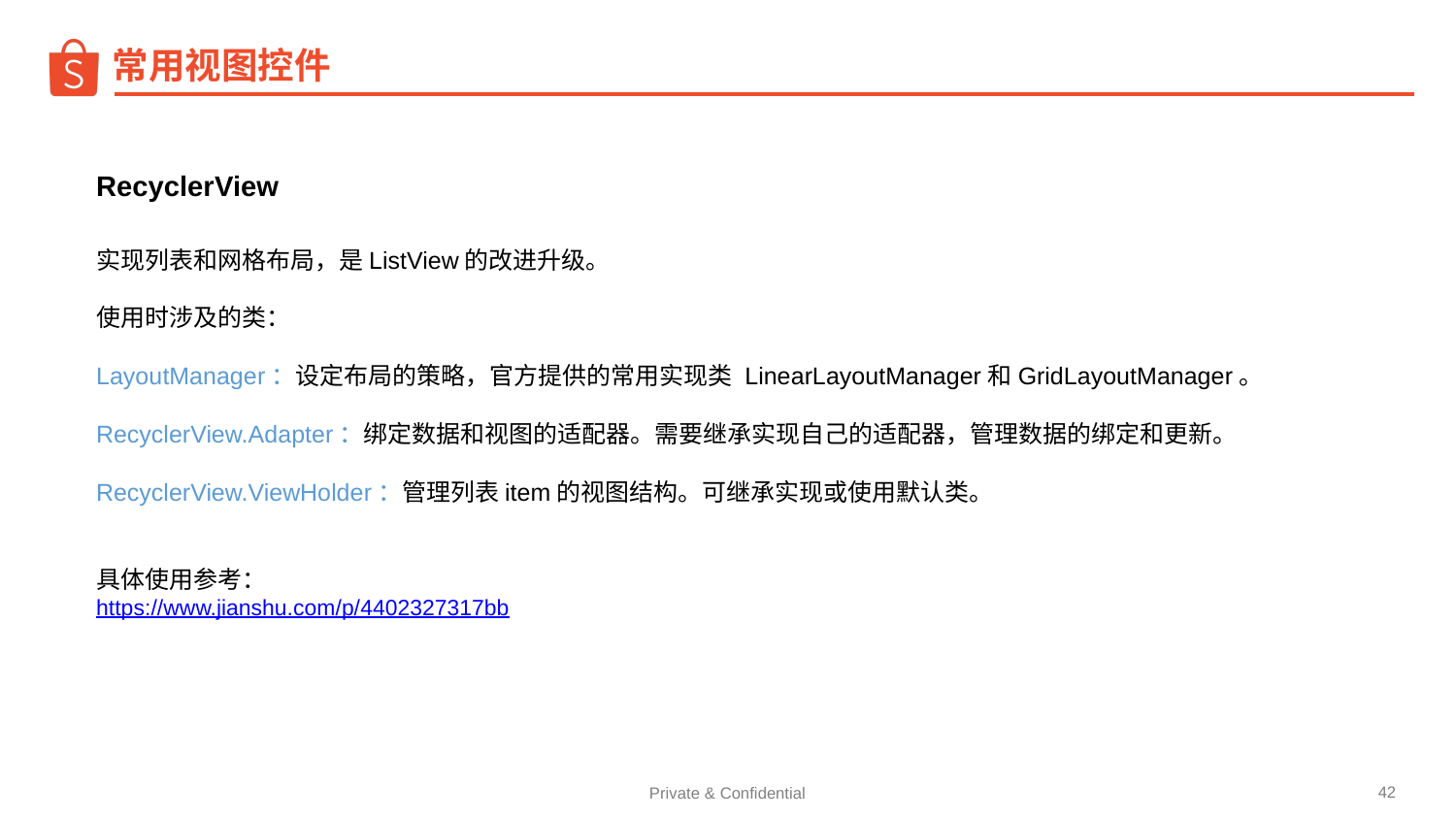

常用视图控件
RecyclerView
实现列表和网格布局，是ListView的改进升级。

使用时涉及的类：

LayoutManager：设定布局的策略，官方提供的常用实现类 LinearLayoutManager和GridLayoutManager。

RecyclerView.Adapter：绑定数据和视图的适配器。需要继承实现自己的适配器，管理数据的绑定和更新。

RecyclerView.ViewHolder：管理列表item的视图结构。可继承实现或使用默认类。

具体使用参考：
https://www.jianshu.com/p/4402327317bb

42